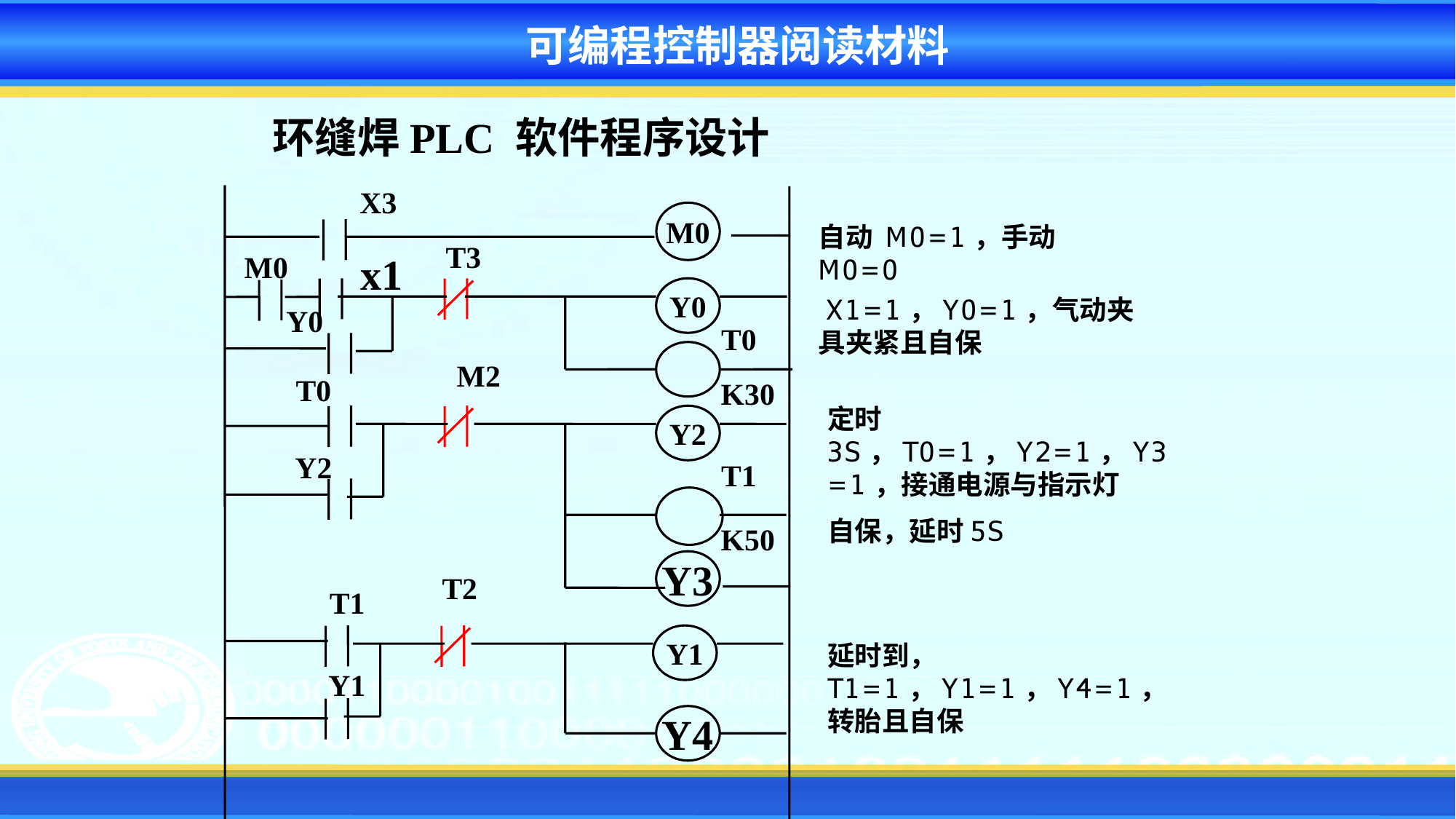

可编程控制器阅读材料
环缝焊PLC 软件程序设计
X3

M0

T3

x1
M0

Y0

Y0

T0

M2
T0

K30

Y2

Y2
T1

K50
Y3
T2
T1

Y1

Y1

Y4

自动 M0=1，手动 M0=0
 X1=1，Y0=1，气动夹具夹紧且自保
定时3S，T0=1，Y2=1，Y3=1，接通电源与指示灯
自保，延时5S
延时到， T1=1，Y1=1，Y4=1，转胎且自保